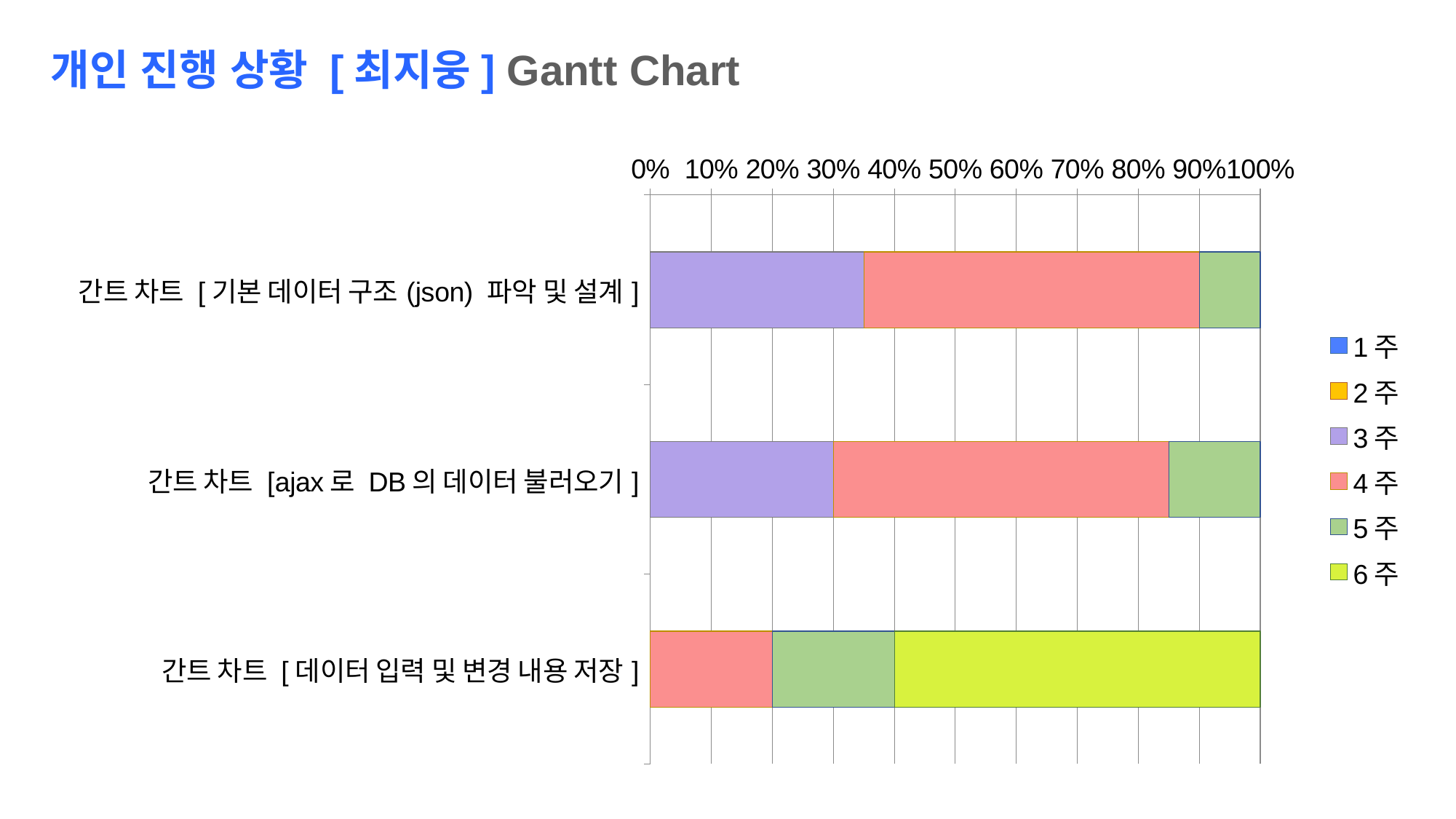

개인 진행 상황 [최지웅] Gantt Chart

### Chart

| Category | 1주 | 2주 | 3주 | 4주 | 5주 | 6주 |
|---|---|---|---|---|---|---|
| 간트 차트 [기본 데이터 구조(json) 파악 및 설계] | None | None | 3.5 | 5.5 | 1.0 | None |
| 간트 차트 [ajax로 DB의 데이터 불러오기] | None | None | 3.0 | 5.5 | 1.5 | None |
| 간트 차트 [데이터 입력 및 변경 내용 저장] | None | None | None | 2.0 | 2.0 | 6.0 |